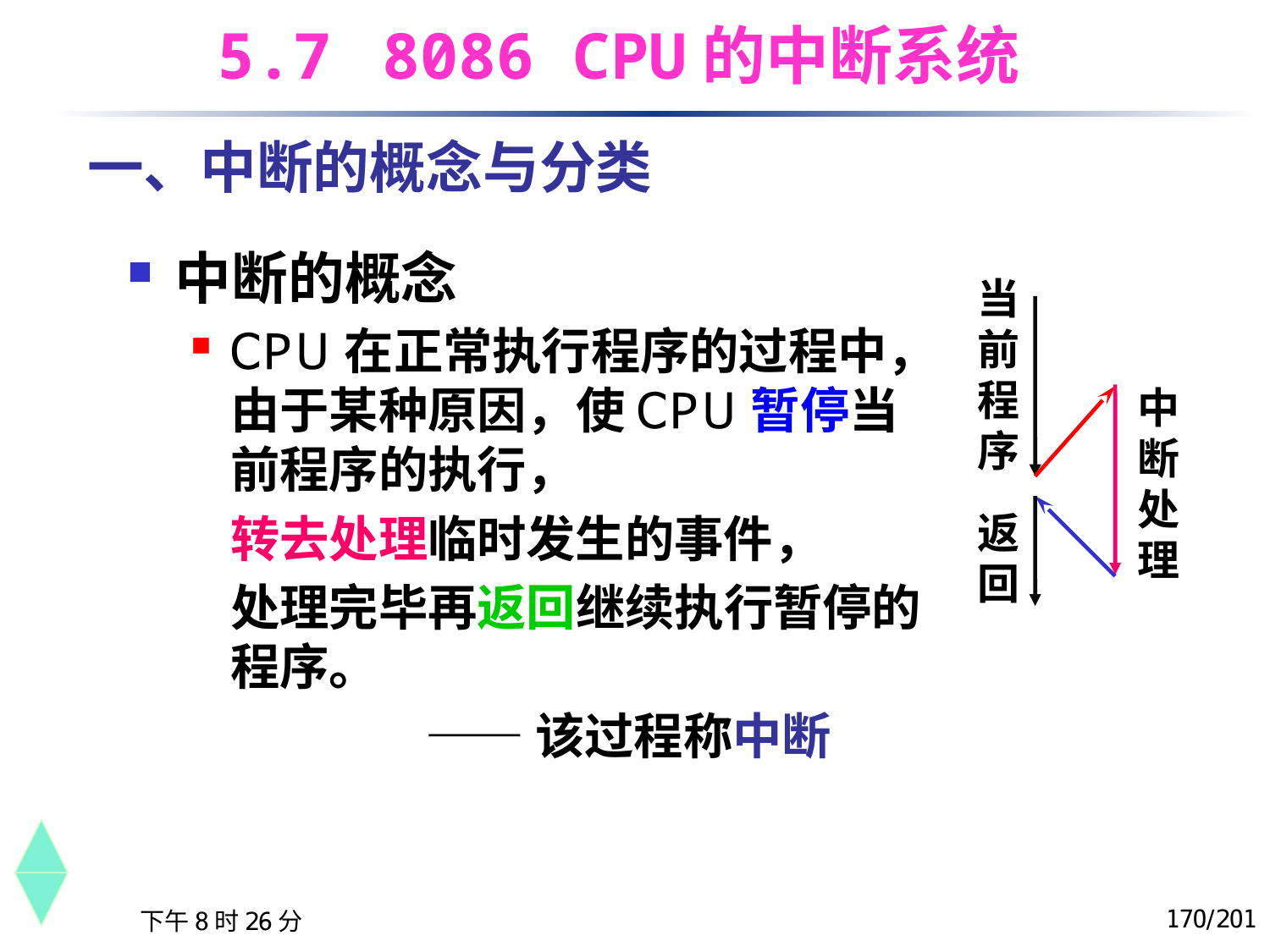

5.7	 8086 CPU的中断系统
一、中断的概念与分类
中断的概念
CPU在正常执行程序的过程中，由于某种原因，使CPU暂停当前程序的执行，
	转去处理临时发生的事件，
	处理完毕再返回继续执行暂停的程序。
		      ——该过程称中断
当前程序

中断处理

返回

170/201
下午8时26分